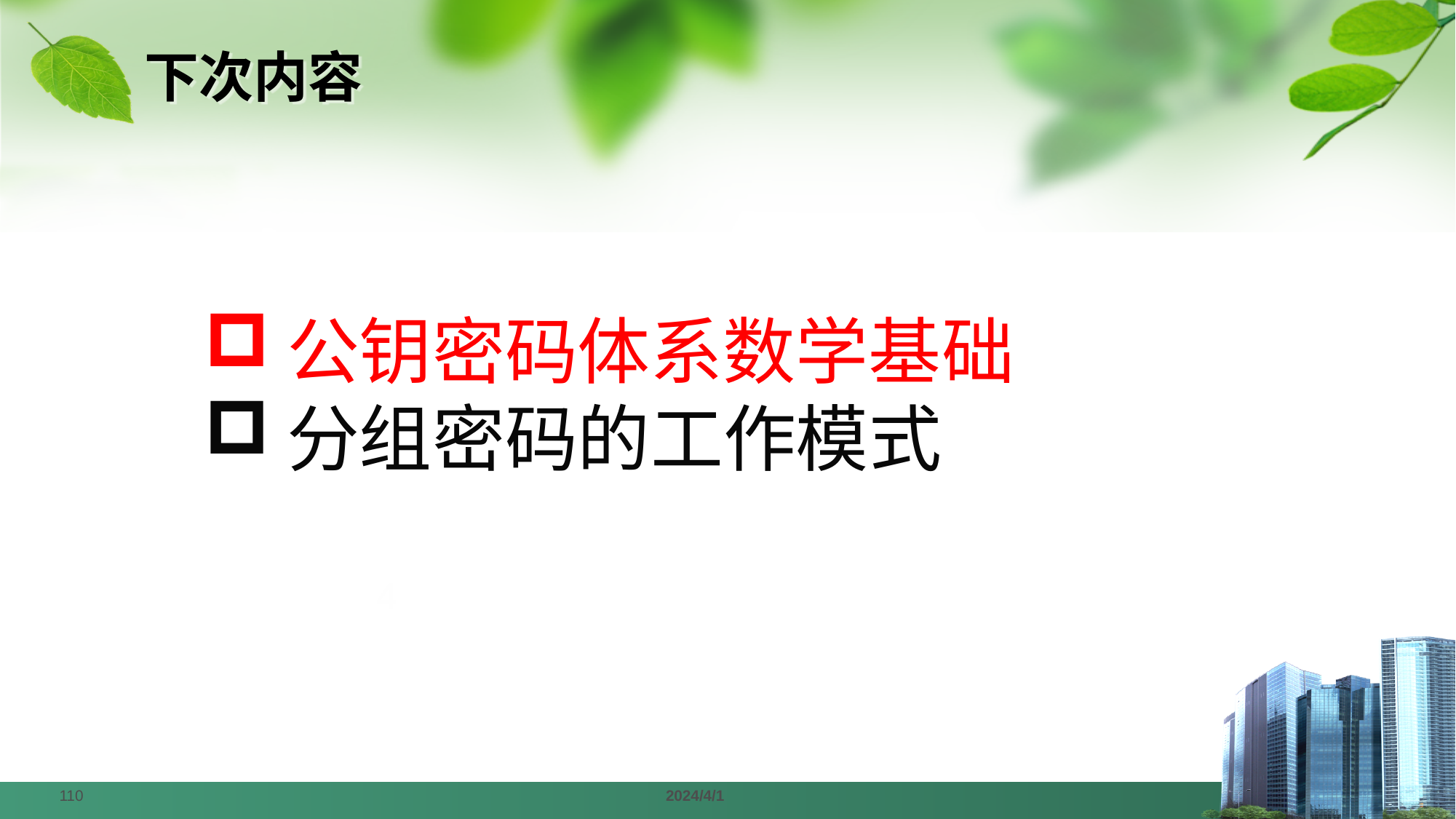

# 下次内容
公钥密码体系数学基础
分组密码的工作模式
4
110
2024/4/1